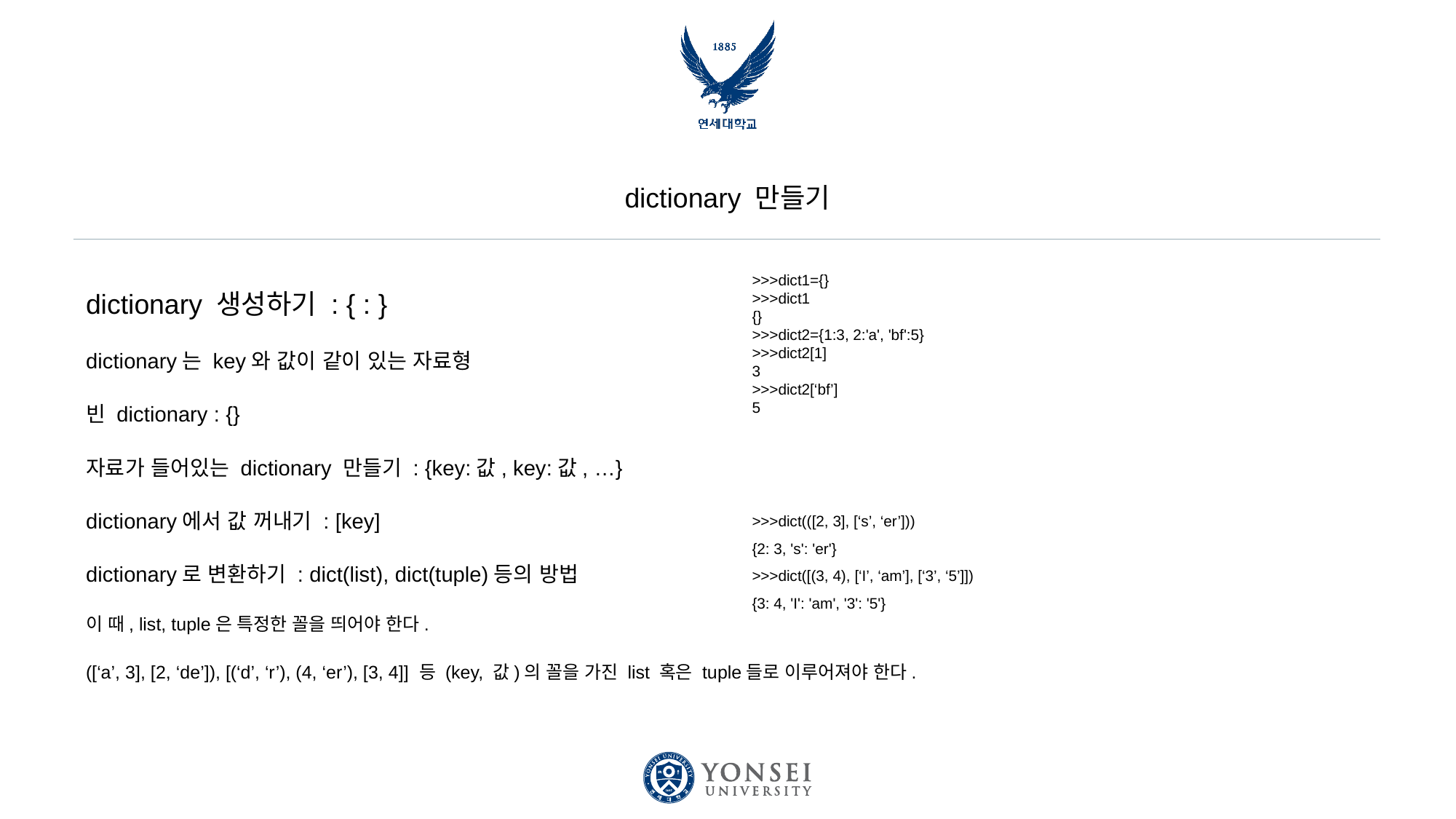

# dictionary 만들기
dictionary 생성하기 : { : }
dictionary는 key와 값이 같이 있는 자료형
빈 dictionary : {}
자료가 들어있는 dictionary 만들기 : {key:값, key:값, …}
dictionary에서 값 꺼내기 : [key]
dictionary로 변환하기 : dict(list), dict(tuple)등의 방법
이 때, list, tuple은 특정한 꼴을 띄어야 한다.
([‘a’, 3], [2, ‘de’]), [(‘d’, ‘r’), (4, ‘er’), [3, 4]] 등 (key, 값)의 꼴을 가진 list 혹은 tuple들로 이루어져야 한다.
>>>dict1={}
>>>dict1
{}
>>>dict2={1:3, 2:'a', 'bf':5}
>>>dict2[1]
3
>>>dict2[‘bf’]
5
>>>dict(([2, 3], [‘s’, ‘er’]))
{2: 3, 's': 'er'}
>>>dict([(3, 4), [‘I’, ‘am’], [‘3’, ‘5’]])
{3: 4, 'I': 'am', '3': '5'}